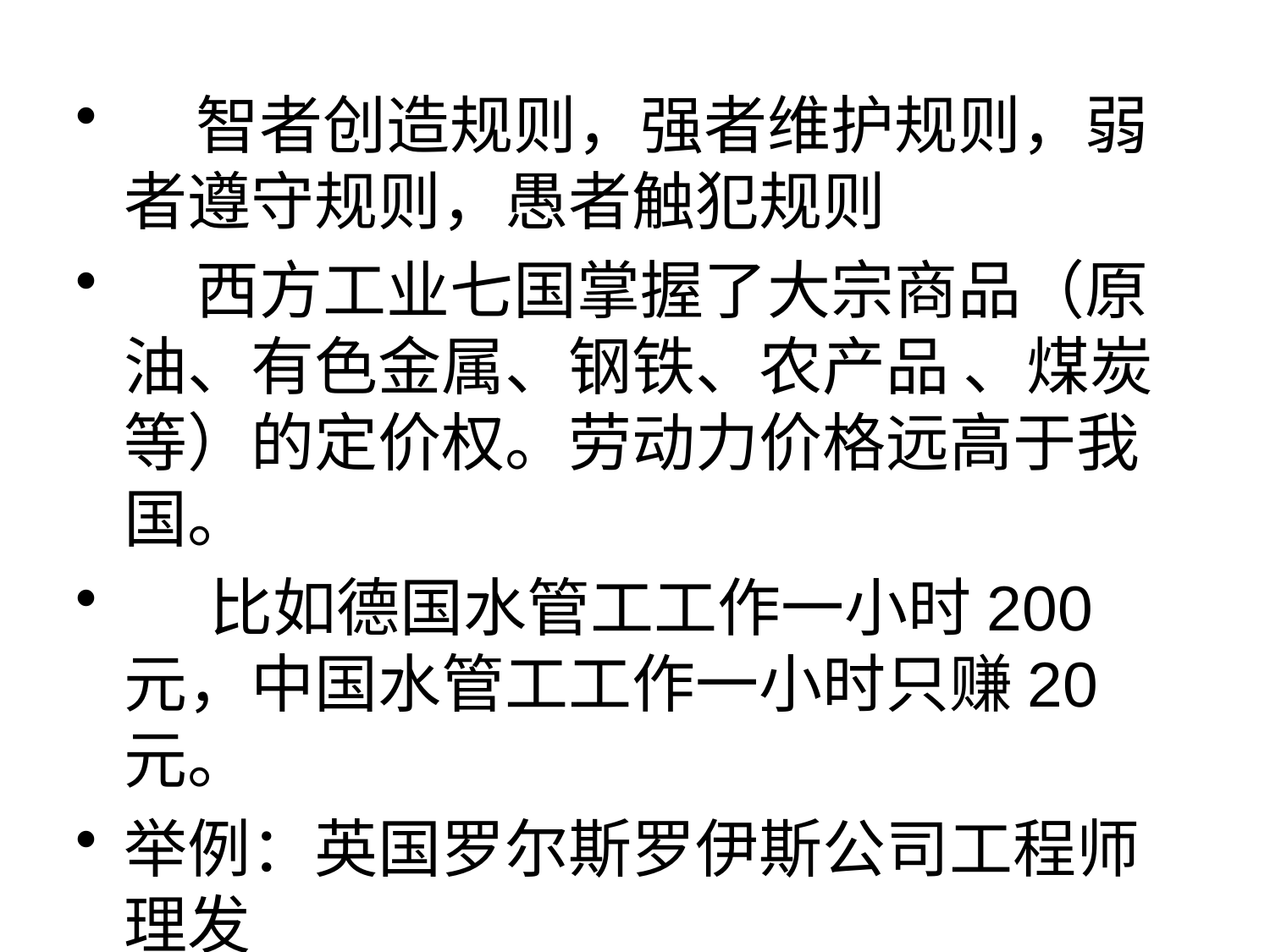

智者创造规则，强者维护规则，弱者遵守规则，愚者触犯规则
    西方工业七国掌握了大宗商品（原油、有色金属、钢铁、农产品 、煤炭等）的定价权。劳动力价格远高于我国。
     比如德国水管工工作一小时200元，中国水管工工作一小时只赚20元。
举例：英国罗尔斯罗伊斯公司工程师理发